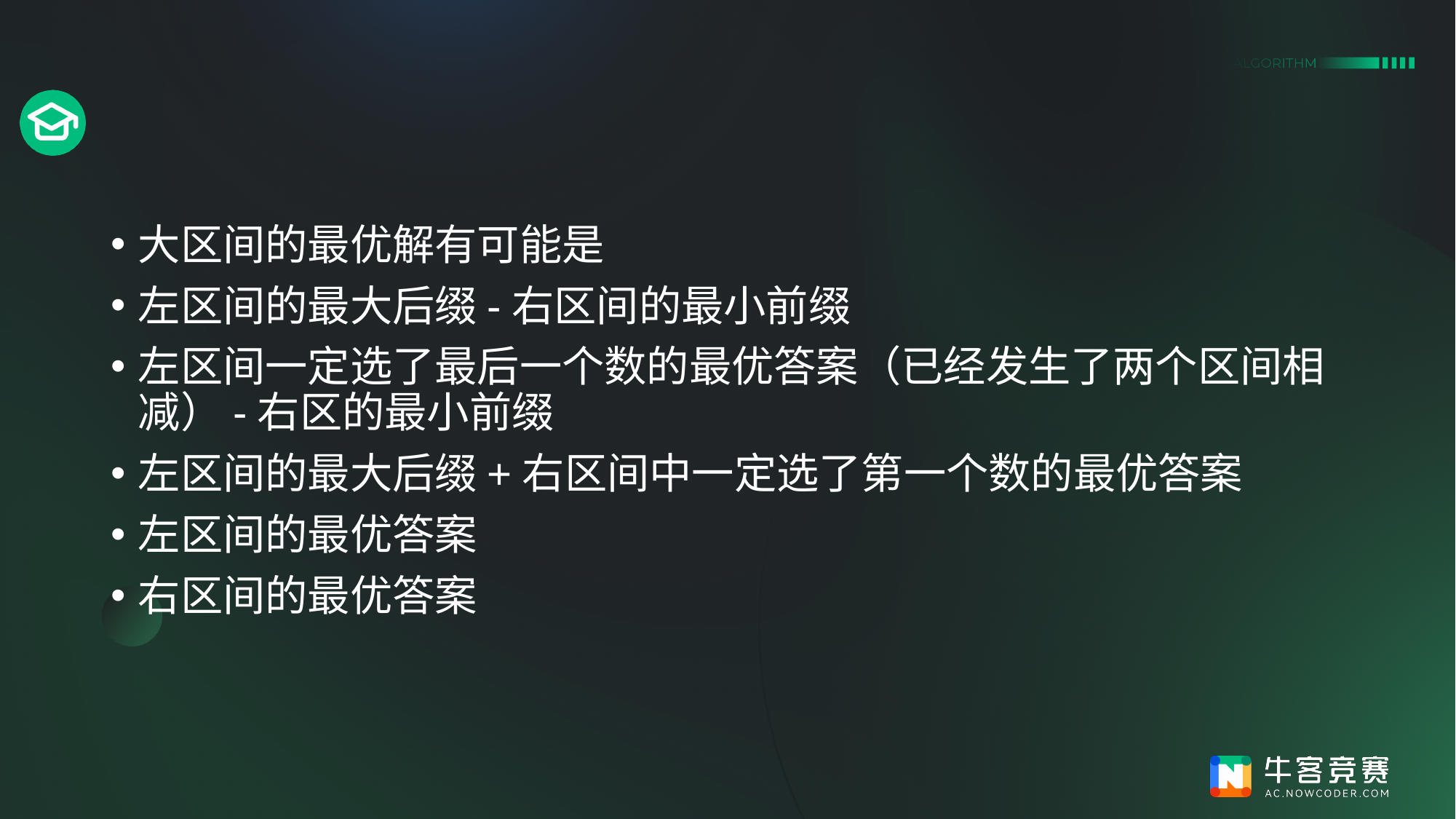

#
大区间的最优解有可能是
左区间的最大后缀-右区间的最小前缀
左区间一定选了最后一个数的最优答案（已经发生了两个区间相减）-右区的最小前缀
左区间的最大后缀+右区间中一定选了第一个数的最优答案
左区间的最优答案
右区间的最优答案